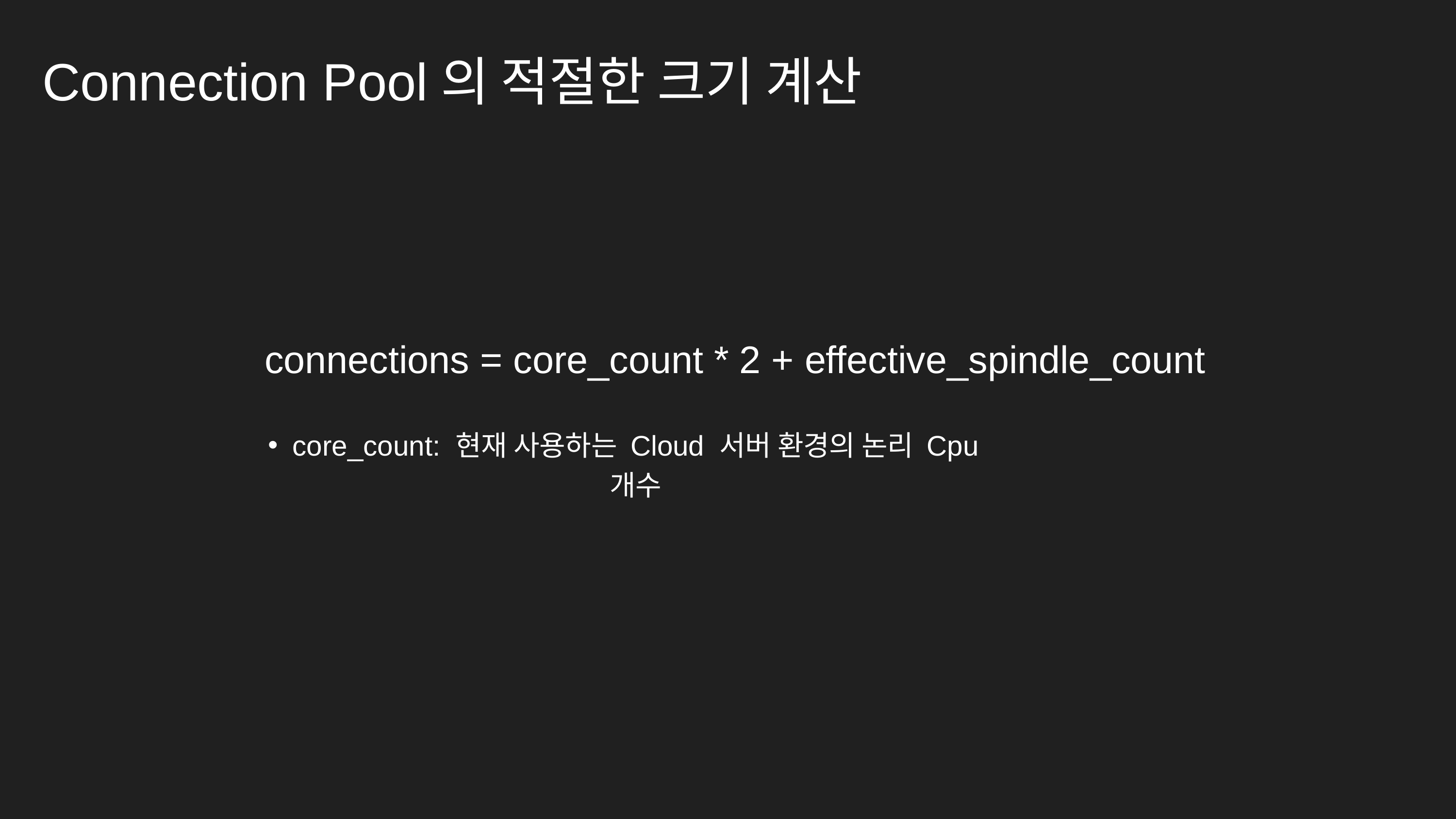

Connection Pool의 적절한 크기 계산
connections = core_count * 2 + effective_spindle_count
core_count: 현재 사용하는 Cloud 서버 환경의 논리 Cpu 개수